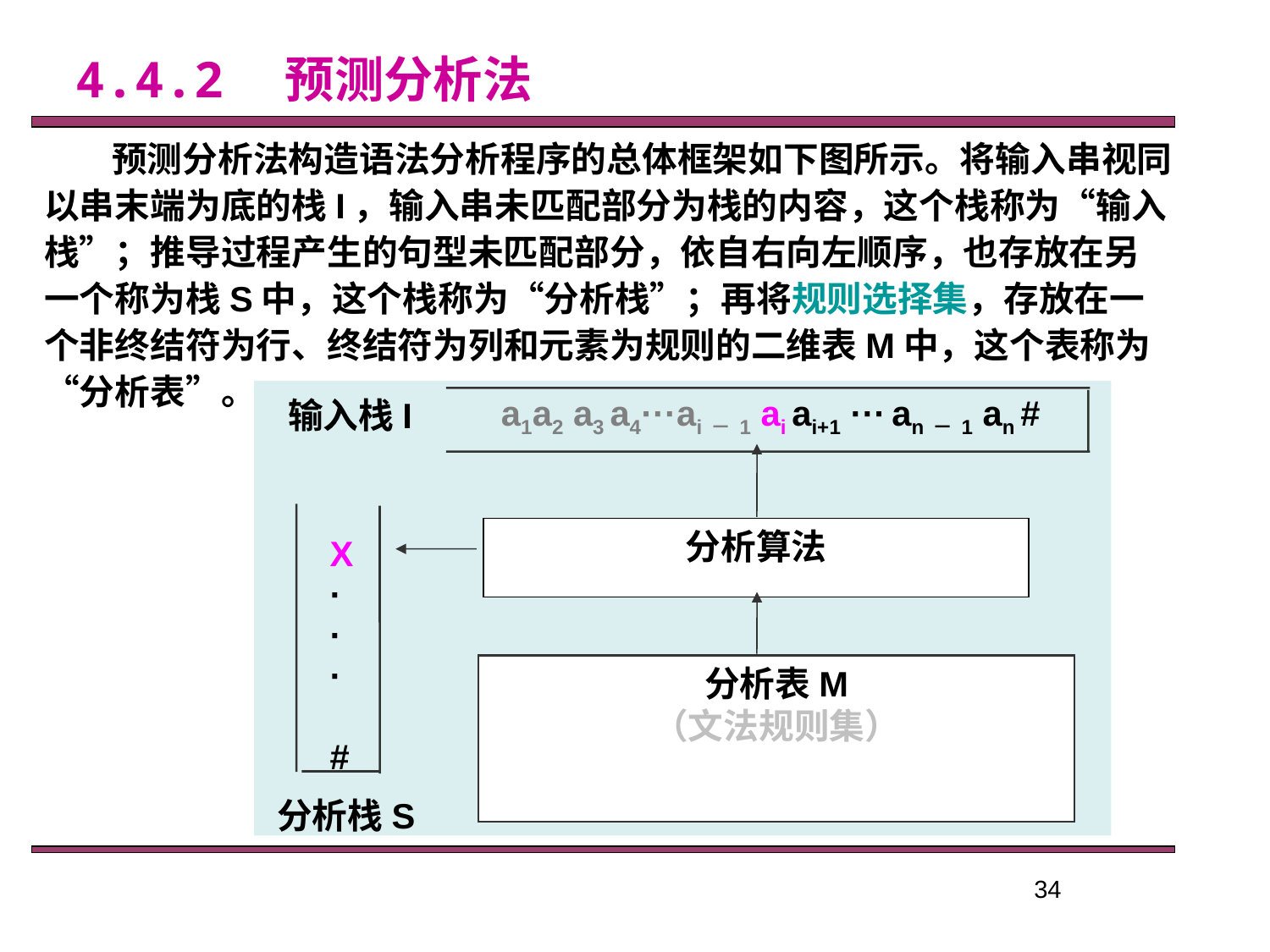

# 4.4.2　预测分析法
预测分析法构造语法分析程序的总体框架如下图所示。将输入串视同以串末端为底的栈I，输入串未匹配部分为栈的内容，这个栈称为“输入栈”；推导过程产生的句型未匹配部分，依自右向左顺序，也存放在另一个称为栈S中，这个栈称为“分析栈”；再将规则选择集，存放在一个非终结符为行、终结符为列和元素为规则的二维表M中，这个表称为“分析表”。

a1a2 a3 a4···ai－1 ai ai+1 ··· an－1 an #

输入栈I

分析算法
X
·
·
·

#

分析表M
（文法规则集）

分析栈S
34